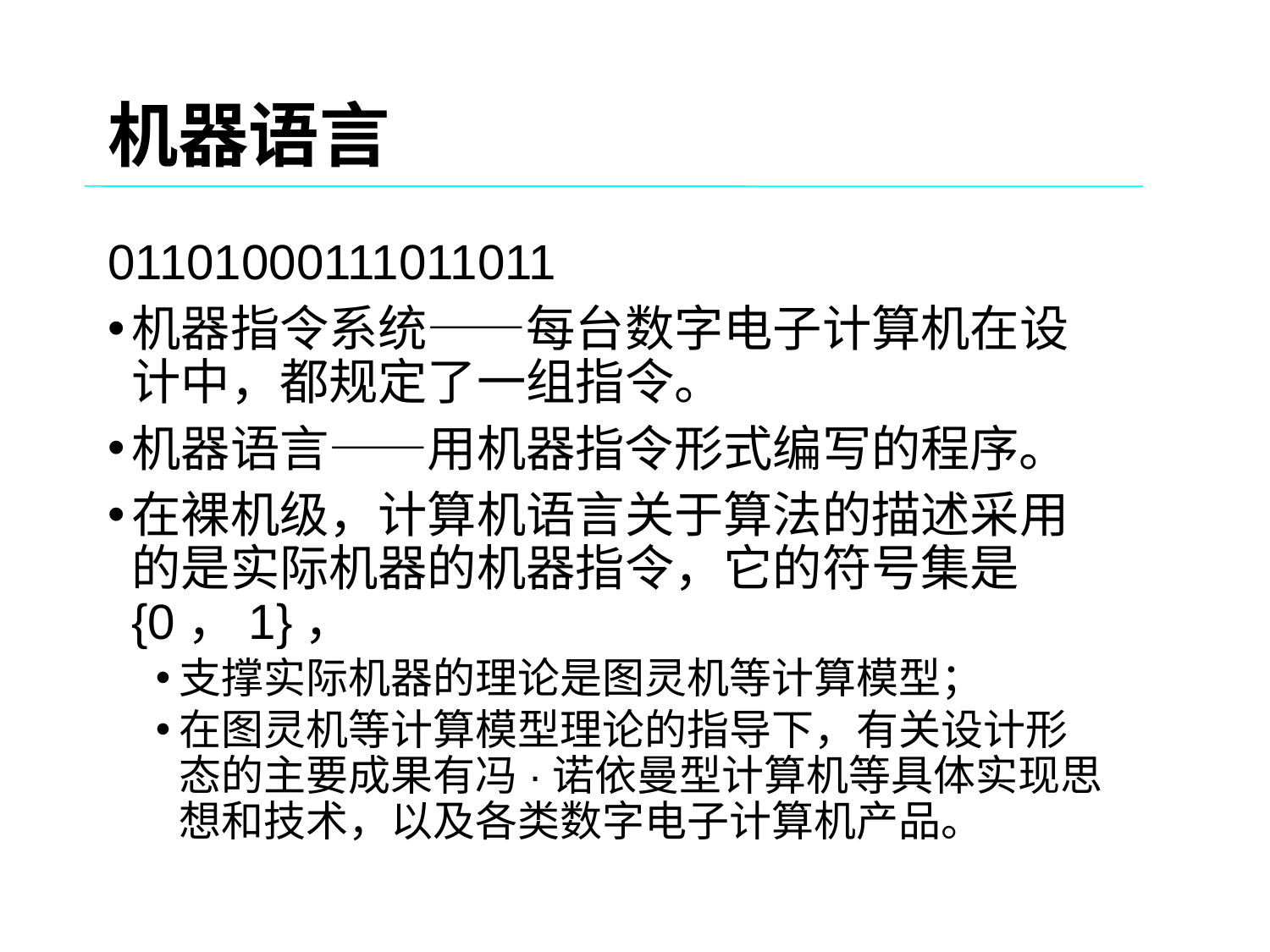

机器语言

01101000111011011
机器指令系统——每台数字电子计算机在设计中，都规定了一组指令。
机器语言——用机器指令形式编写的程序。
在裸机级，计算机语言关于算法的描述采用的是实际机器的机器指令，它的符号集是{0，1}，
支撑实际机器的理论是图灵机等计算模型；
在图灵机等计算模型理论的指导下，有关设计形态的主要成果有冯·诺依曼型计算机等具体实现思想和技术，以及各类数字电子计算机产品。